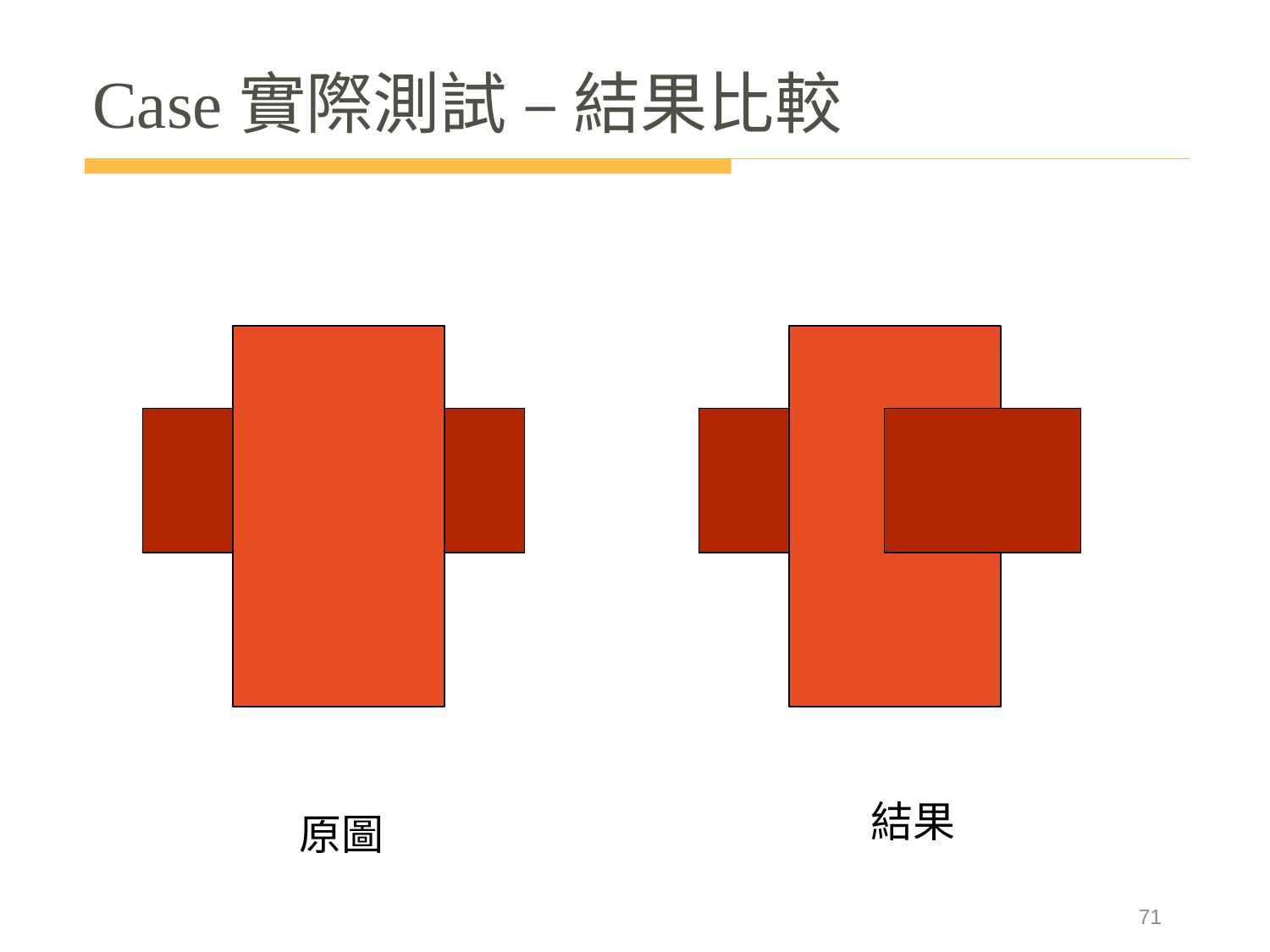

# Case實際測試 – 結果比較

結果
原圖
71